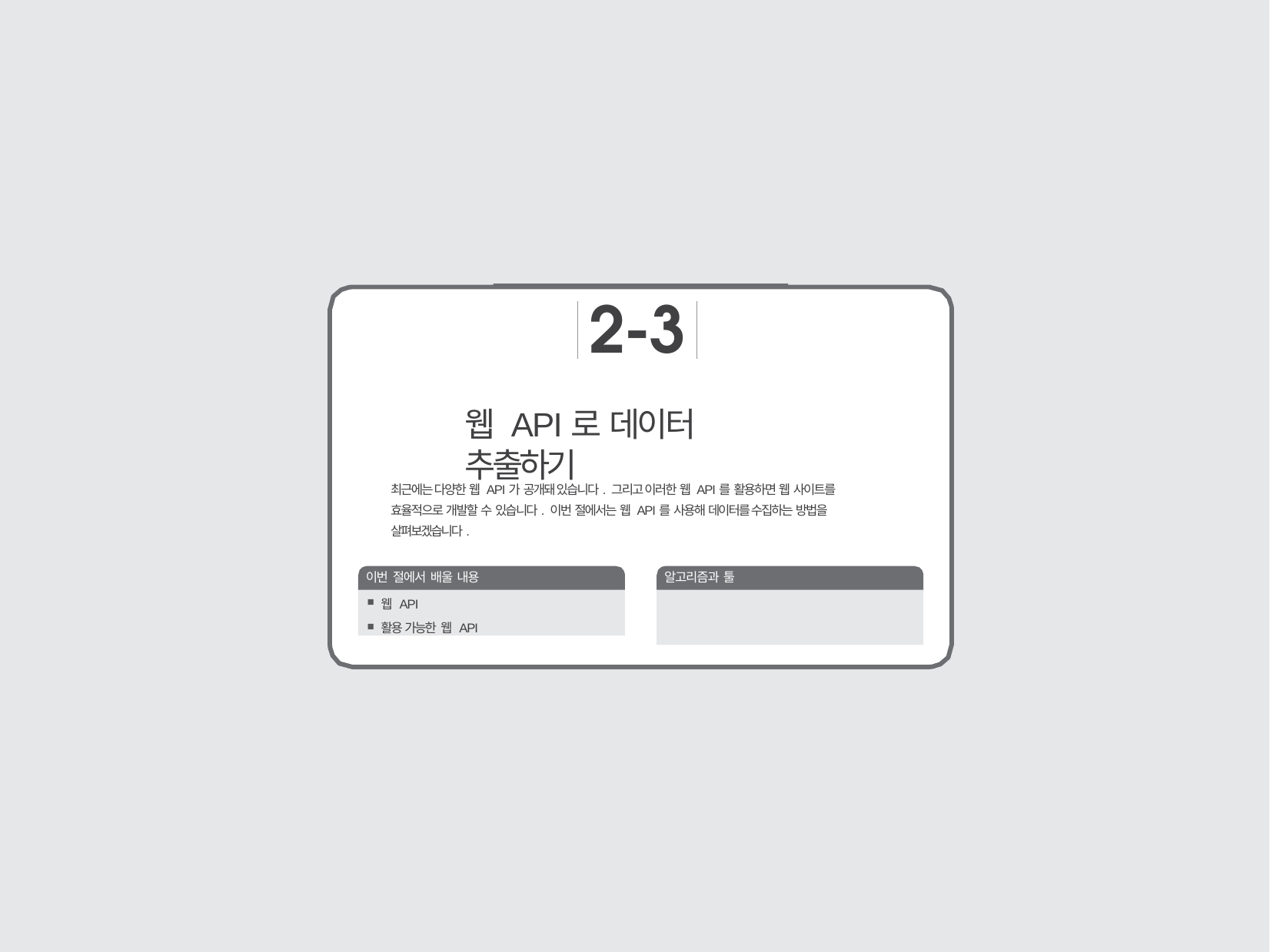

2-3

# 웹 API로 데이터 추출하기
최근에는 다양한 웹 API가 공개돼 있습니다. 그리고 이러한 웹 API를 활용하면 웹 사이트를  효율적으로 개발할 수 있습니다. 이번 절에서는 웹 API를 사용해 데이터를 수집하는 방법을  살펴보겠습니다.

이번  절에서  배울 내용
알고리즘과 툴
웹 API
활용 가능한  웹 API